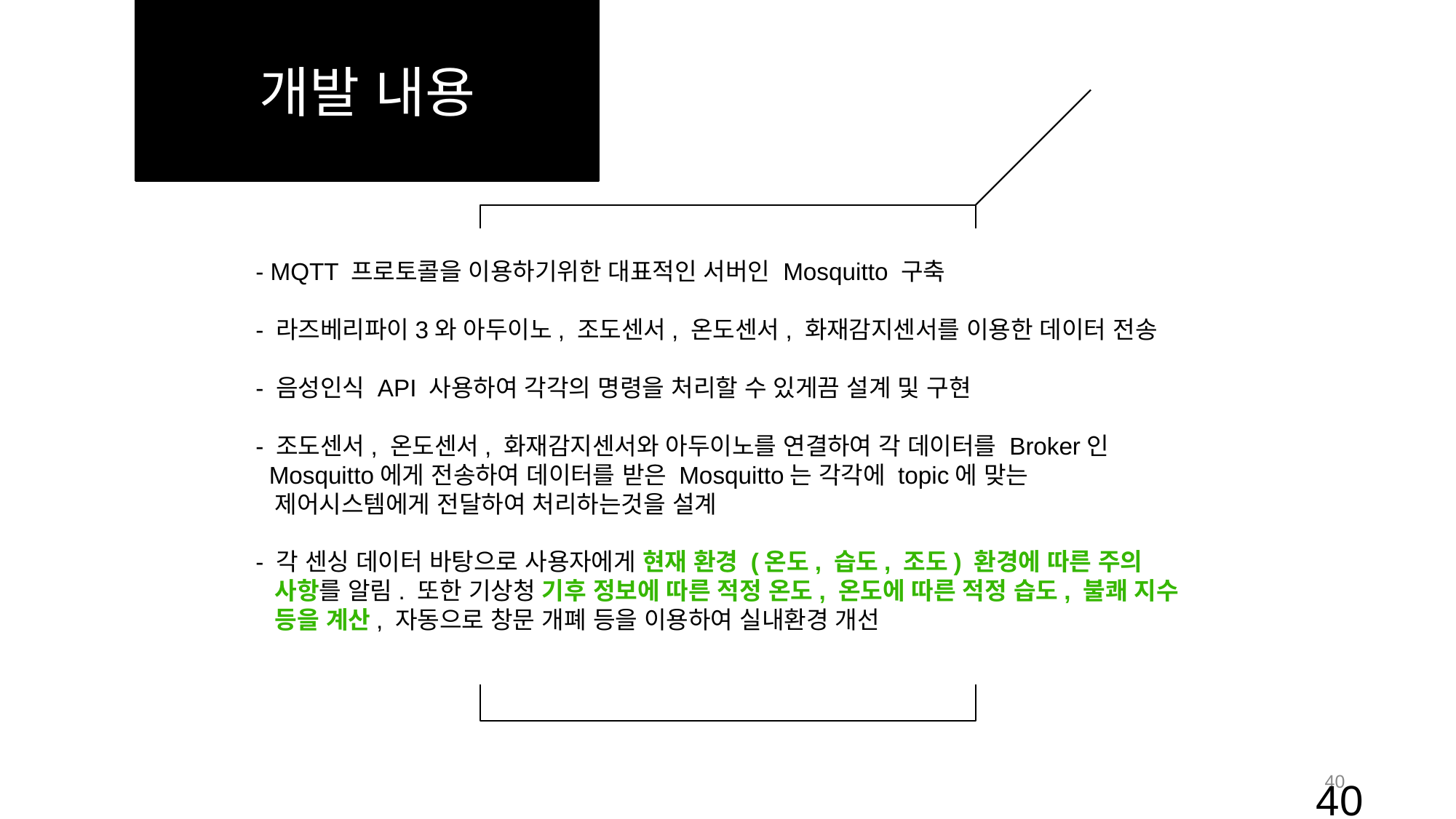

개발 내용

- MQTT 프로토콜을 이용하기위한 대표적인 서버인 Mosquitto 구축

- 라즈베리파이3와 아두이노, 조도센서, 온도센서, 화재감지센서를 이용한 데이터 전송

- 음성인식 API 사용하여 각각의 명령을 처리할 수 있게끔 설계 및 구현

- 조도센서, 온도센서, 화재감지센서와 아두이노를 연결하여 각 데이터를 Broker인
  Mosquitto에게 전송하여 데이터를 받은 Mosquitto는 각각에 topic에 맞는
  제어시스템에게 전달하여 처리하는것을 설계

- 각 센싱 데이터 바탕으로 사용자에게 현재 환경 (온도, 습도, 조도) 환경에 따른 주의
  사항를 알림. 또한 기상청 기후 정보에 따른 적정 온도, 온도에 따른 적정 습도, 불쾌 지수
  등을 계산, 자동으로 창문 개폐 등을 이용하여 실내환경 개선
40
40